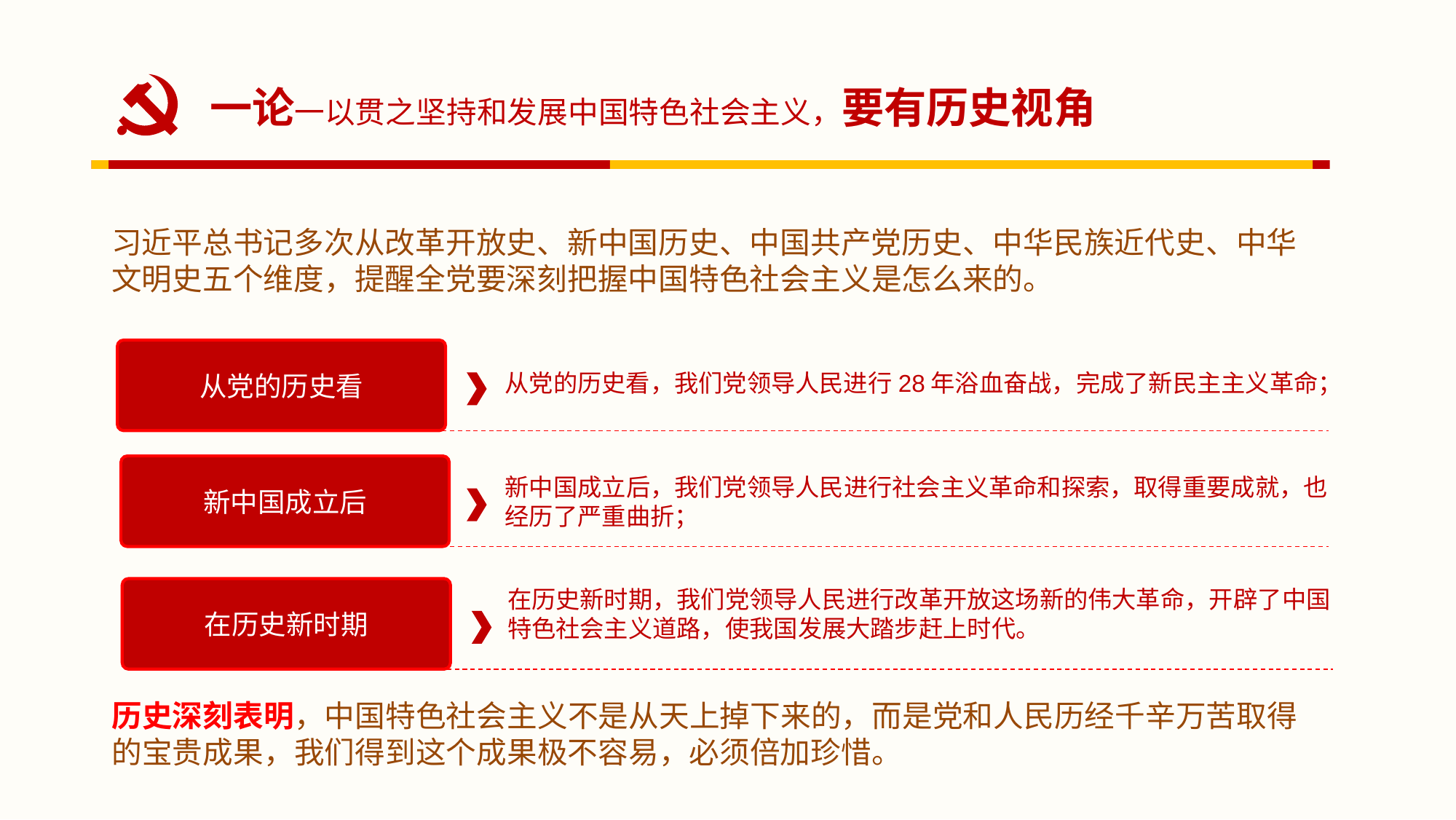

一论一以贯之坚持和发展中国特色社会主义，要有历史视角

习近平总书记多次从改革开放史、新中国历史、中国共产党历史、中华民族近代史、中华文明史五个维度，提醒全党要深刻把握中国特色社会主义是怎么来的。
从党的历史看
从党的历史看，我们党领导人民进行28年浴血奋战，完成了新民主主义革命；

新中国成立后
新中国成立后，我们党领导人民进行社会主义革命和探索，取得重要成就，也经历了严重曲折；

在历史新时期
在历史新时期，我们党领导人民进行改革开放这场新的伟大革命，开辟了中国特色社会主义道路，使我国发展大踏步赶上时代。

历史深刻表明，中国特色社会主义不是从天上掉下来的，而是党和人民历经千辛万苦取得的宝贵成果，我们得到这个成果极不容易，必须倍加珍惜。